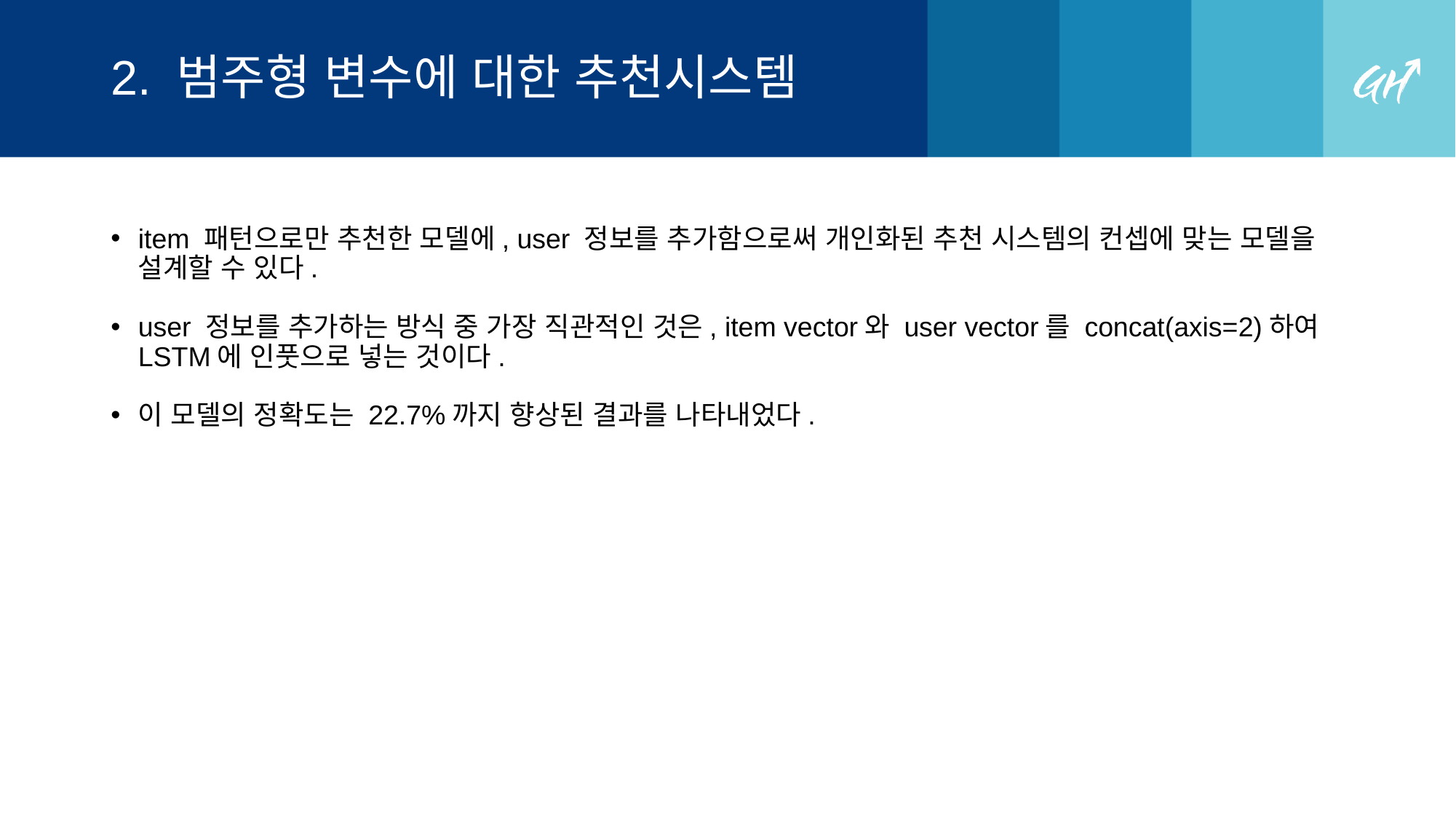

# 2. 범주형 변수에 대한 추천시스템
item 패턴으로만 추천한 모델에, user 정보를 추가함으로써 개인화된 추천 시스템의 컨셉에 맞는 모델을 설계할 수 있다.

user 정보를 추가하는 방식 중 가장 직관적인 것은, item vector와 user vector를 concat(axis=2)하여 LSTM에 인풋으로 넣는 것이다.

이 모델의 정확도는 22.7%까지 향상된 결과를 나타내었다.